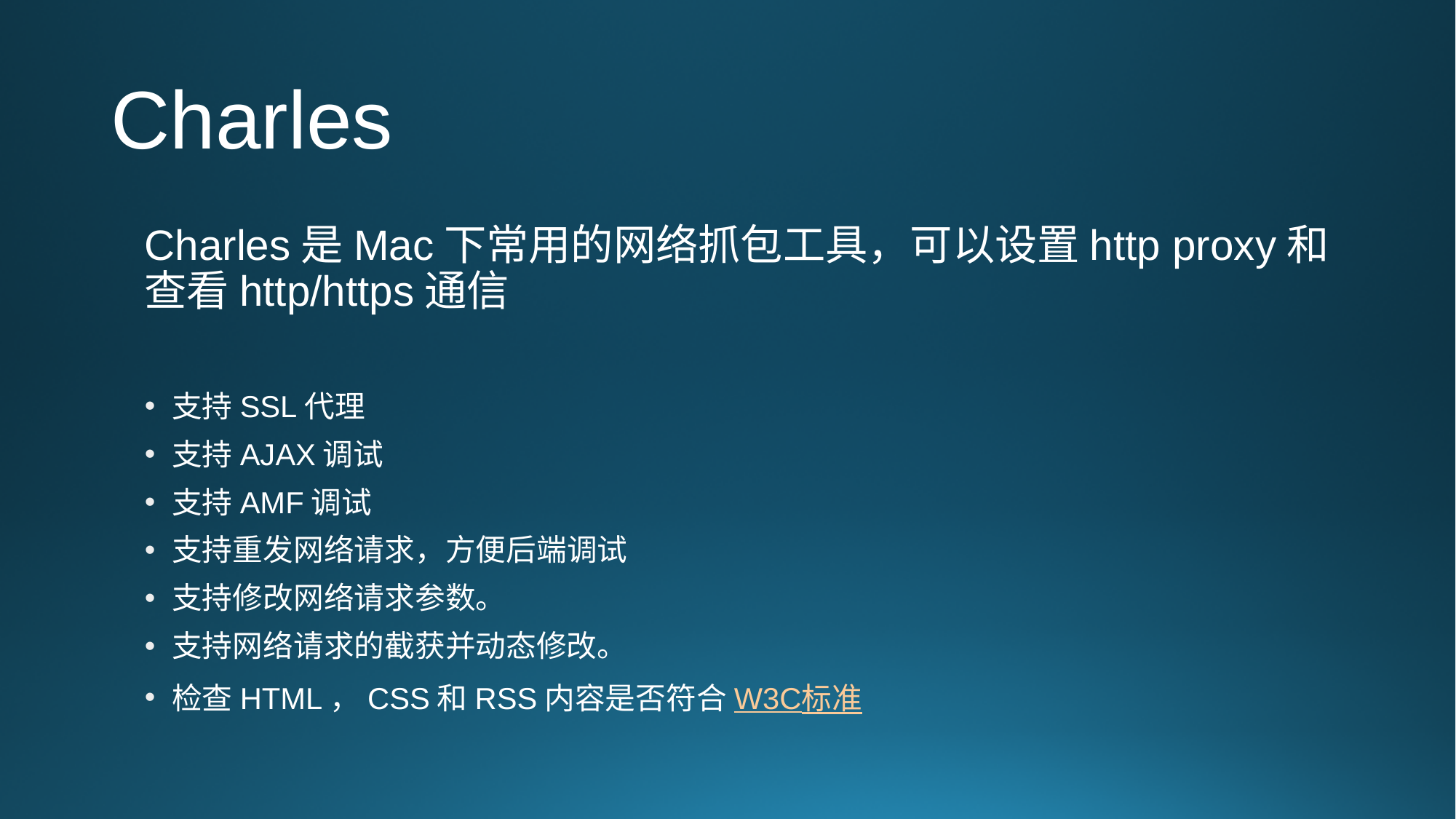

# Charles
Charles是Mac下常用的网络抓包工具，可以设置http proxy和查看http/https通信

支持SSL代理
支持AJAX调试
支持AMF调试
支持重发网络请求，方便后端调试
支持修改网络请求参数。
支持网络请求的截获并动态修改。
检查HTML，CSS和RSS内容是否符合W3C标准